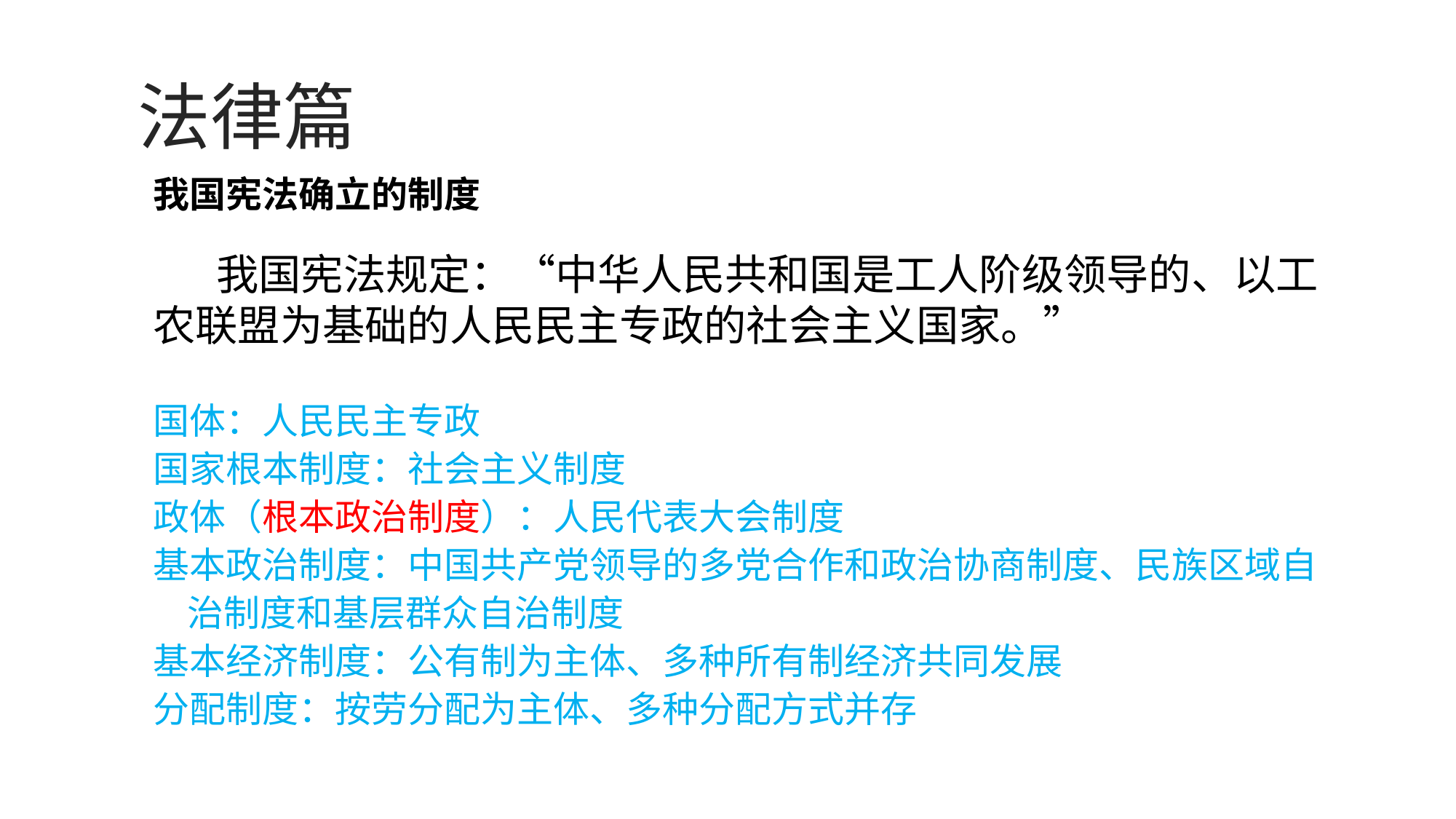

法律篇
我国宪法确立的制度

       我国宪法规定：“中华人民共和国是工人阶级领导的、以工农联盟为基础的人民民主专政的社会主义国家。”

国体：人民民主专政
国家根本制度：社会主义制度
政体（根本政治制度）：人民代表大会制度
基本政治制度：中国共产党领导的多党合作和政治协商制度、民族区域自治制度和基层群众自治制度
基本经济制度：公有制为主体、多种所有制经济共同发展
分配制度：按劳分配为主体、多种分配方式并存